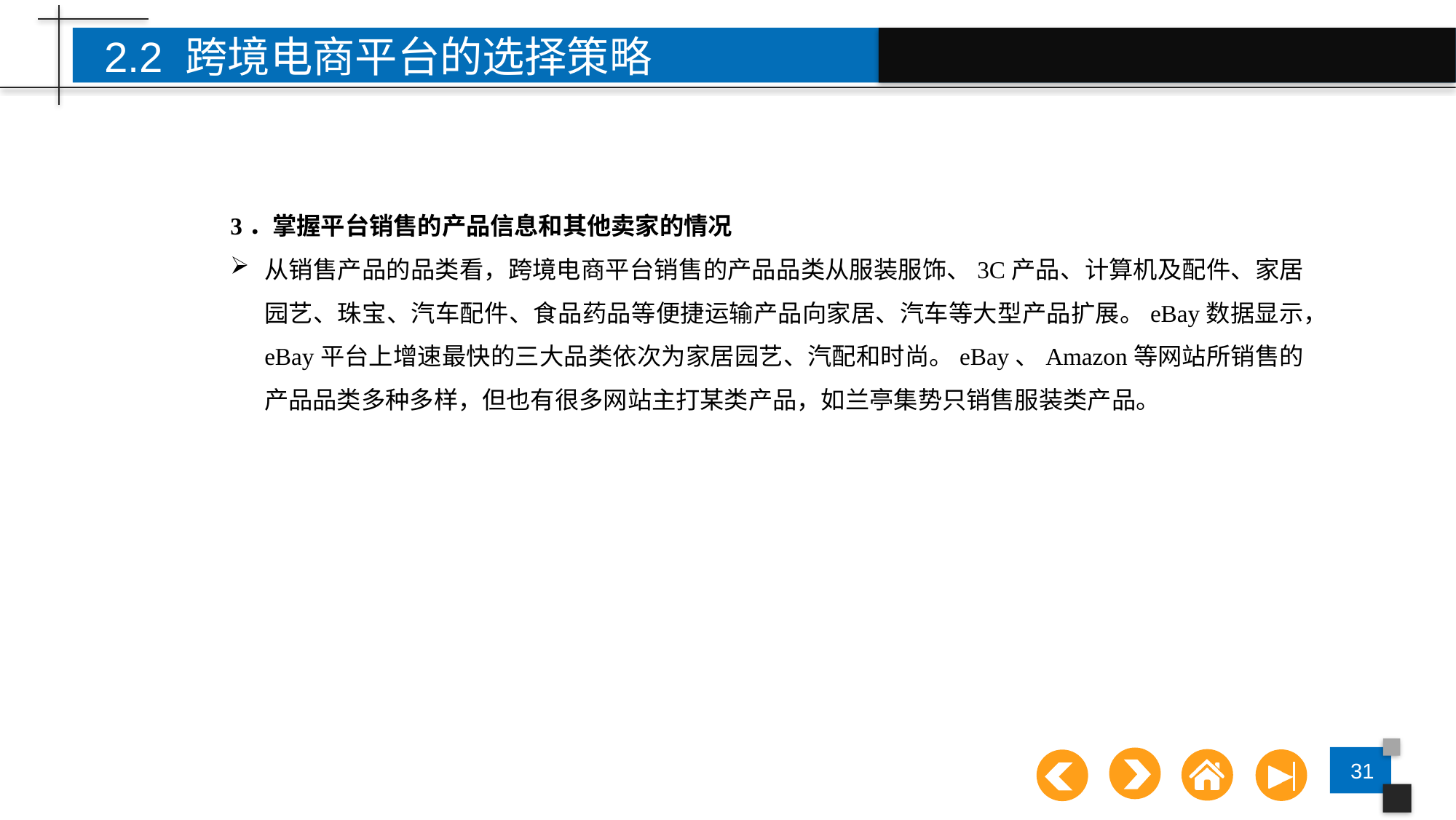

2.2 跨境电商平台的选择策略
3．掌握平台销售的产品信息和其他卖家的情况
从销售产品的品类看，跨境电商平台销售的产品品类从服装服饰、3C产品、计算机及配件、家居园艺、珠宝、汽车配件、食品药品等便捷运输产品向家居、汽车等大型产品扩展。eBay数据显示，eBay平台上增速最快的三大品类依次为家居园艺、汽配和时尚。eBay、Amazon等网站所销售的产品品类多种多样，但也有很多网站主打某类产品，如兰亭集势只销售服装类产品。